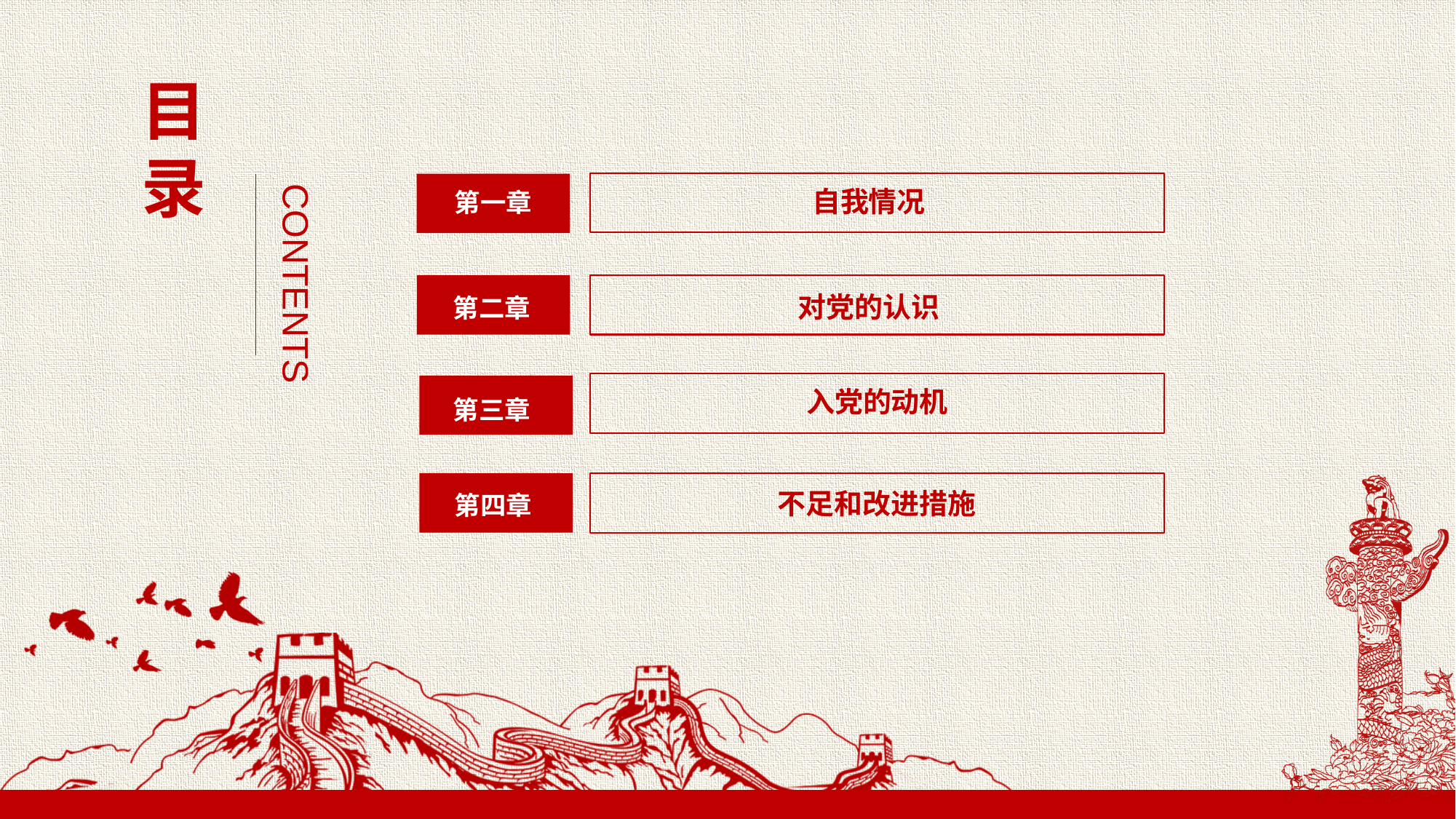

目录
CONTENTS

自我情况
第一章

对党的认识
第二章

入党的动机
第三章

不足和改进措施
第四章